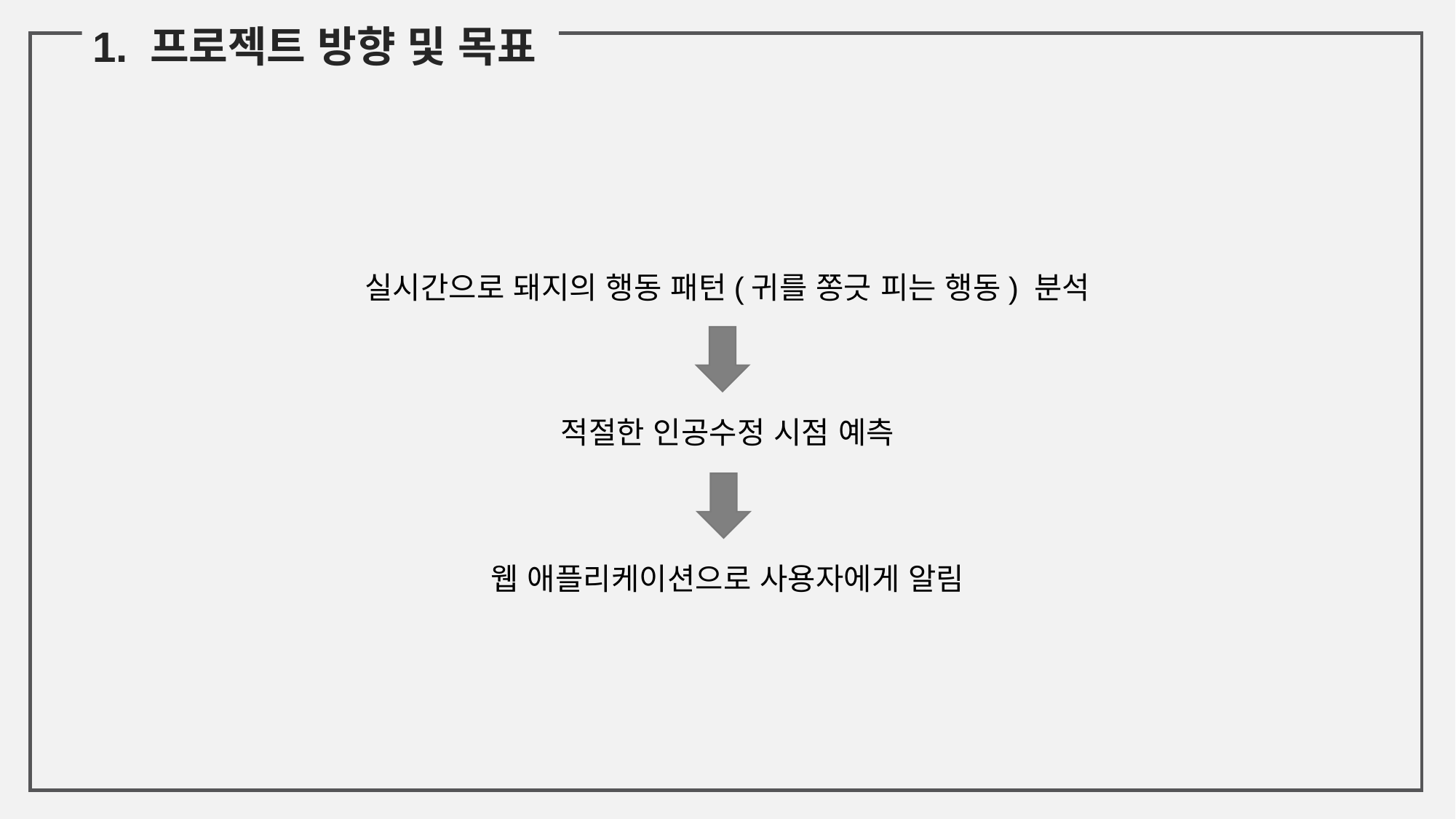

1. 프로젝트 방향 및 목표

실시간으로 돼지의 행동 패턴(귀를 쫑긋 피는 행동) 분석

적절한 인공수정 시점 예측

웹 애플리케이션으로 사용자에게 알림